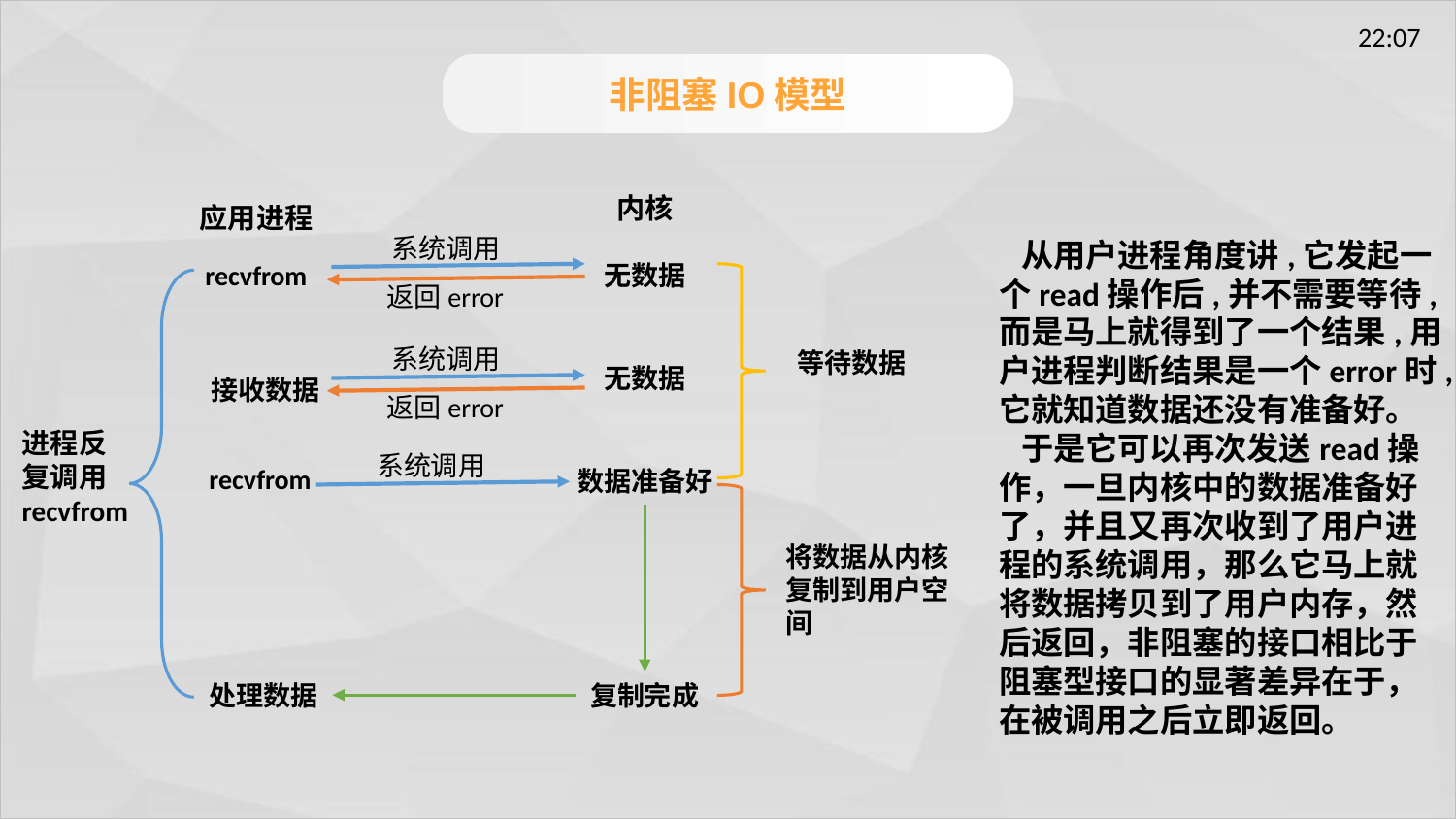

非阻塞IO模型
内核
应用进程
系统调用
  从用户进程角度讲,它发起一个read操作后,并不需要等待,而是马上就得到了一个结果,用户进程判断结果是一个error时,它就知道数据还没有准备好。
  于是它可以再次发送read操作，一旦内核中的数据准备好了，并且又再次收到了用户进程的系统调用，那么它马上就将数据拷贝到了用户内存，然后返回，非阻塞的接口相比于阻塞型接口的显著差异在于，在被调用之后立即返回。
recvfrom
无数据

返回error
系统调用
等待数据
无数据
接收数据
返回error
进程反复调用
recvfrom
系统调用
recvfrom
数据准备好

将数据从内核复制到用户空间
处理数据
复制完成